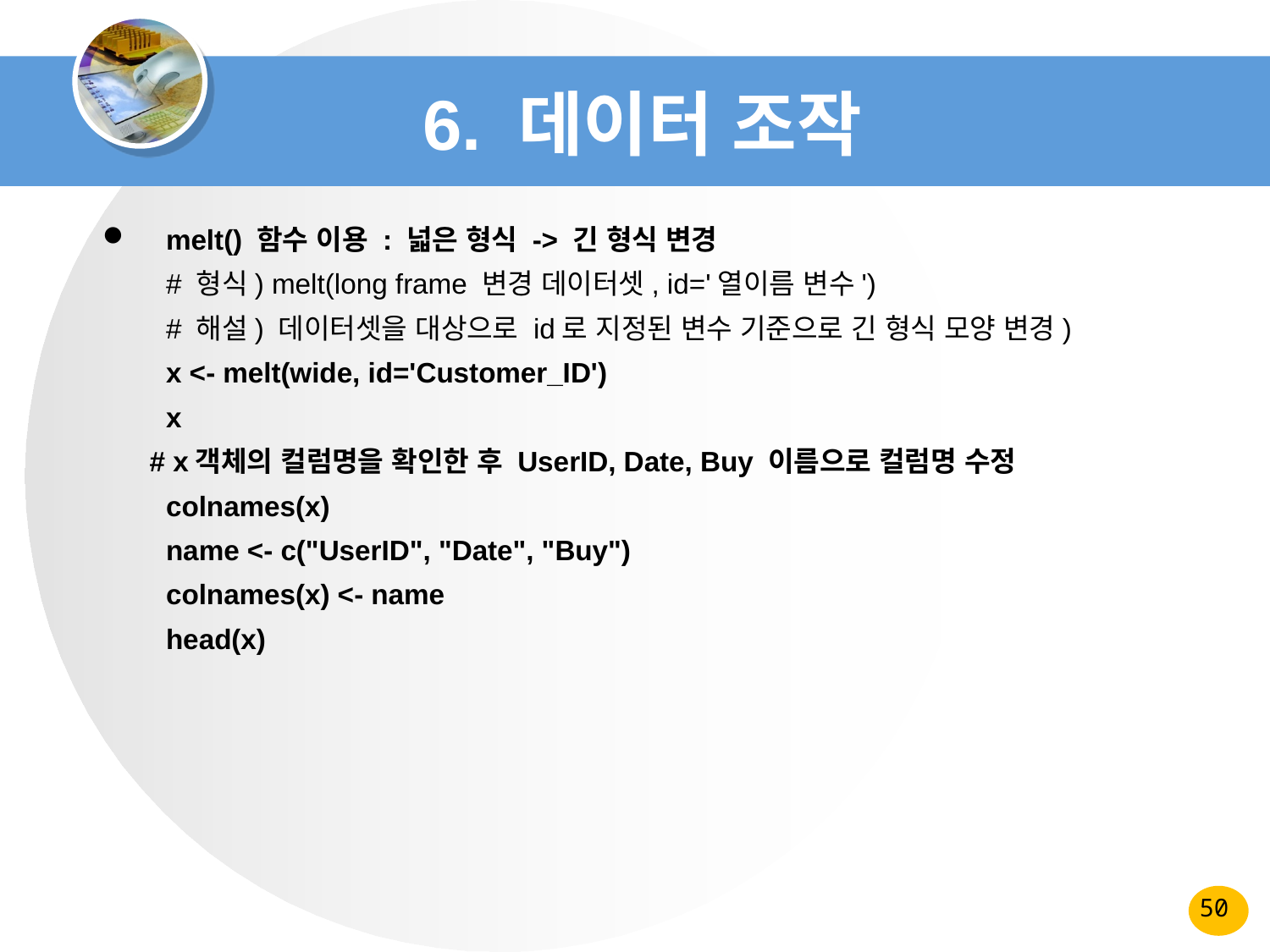

# 6. 데이터 조작
melt() 함수 이용 : 넓은 형식 -> 긴 형식 변경
# 형식) melt(long frame 변경 데이터셋, id='열이름 변수')
# 해설) 데이터셋을 대상으로 id로 지정된 변수 기준으로 긴 형식 모양 변경)
x <- melt(wide, id='Customer_ID')
x
      # x객체의 컬럼명을 확인한 후 UserID, Date, Buy 이름으로 컬럼명 수정
colnames(x)
name <- c("UserID", "Date", "Buy")
colnames(x) <- name
head(x)
50